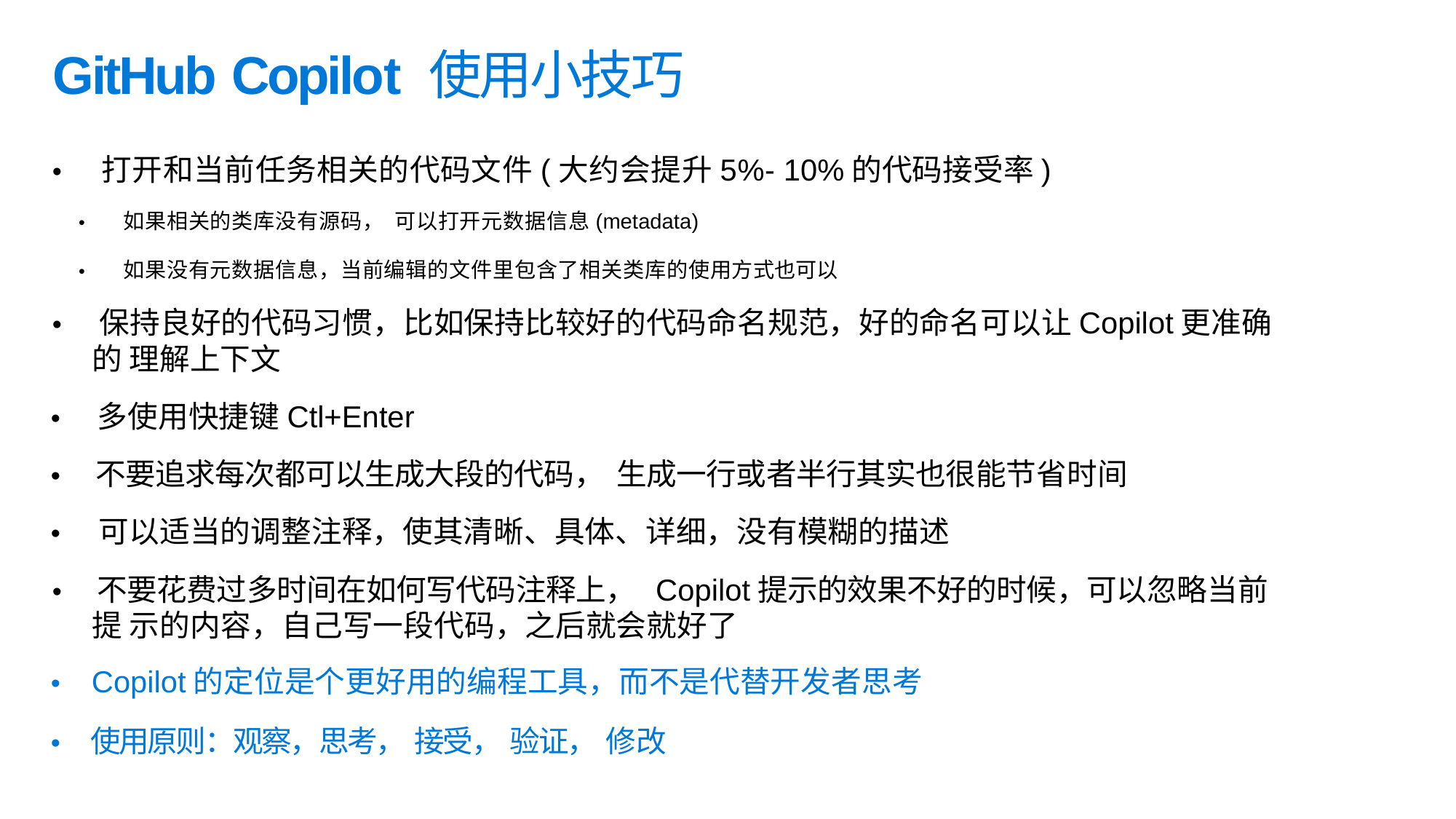

GitHub Copilot 使用小技巧

•    打开和当前任务相关的代码文件(大约会提升5%- 10%的代码接受率)
•      如果相关的类库没有源码，  可以打开元数据信息(metadata)
•      如果没有元数据信息，当前编辑的文件里包含了相关类库的使用方式也可以
•    保持良好的代码习惯，比如保持比较好的代码命名规范，好的命名可以让Copilot更准确的 理解上下文
•    多使用快捷键Ctl+Enter
•    不要追求每次都可以生成大段的代码，  生成一行或者半行其实也很能节省时间
•    可以适当的调整注释，使其清晰、具体、详细，没有模糊的描述
•    不要花费过多时间在如何写代码注释上，  Copilot提示的效果不好的时候，可以忽略当前提 示的内容，自己写一段代码，之后就会就好了
•    Copilot的定位是个更好用的编程工具，而不是代替开发者思考

•    使用原则：观察，思考，  接受，  验证，  修改